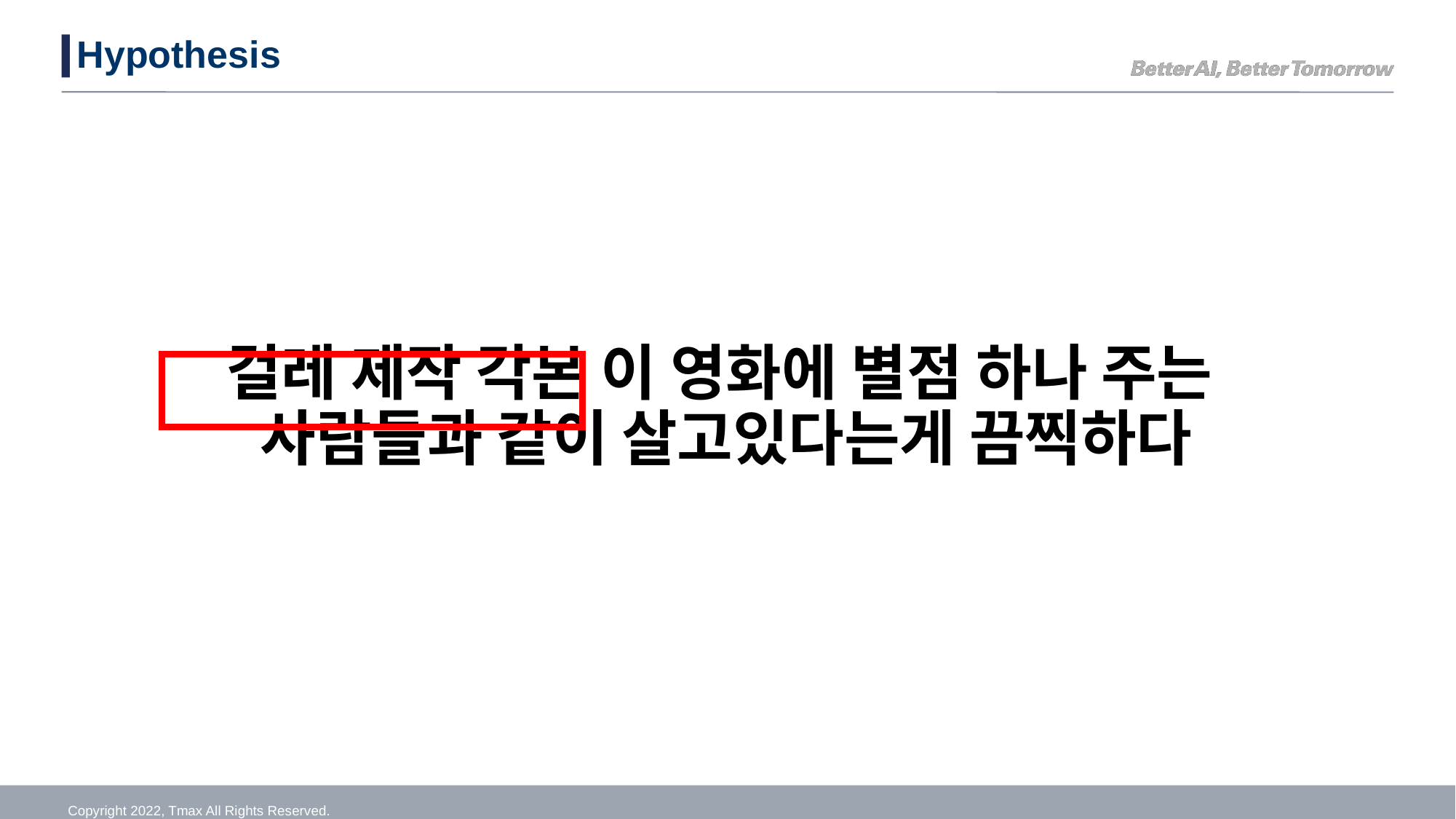

# Hypothesis
걸레 제작 각본 이 영화에 별점 하나 주는
사람들과 같이 살고있다는게 끔찍하다

14